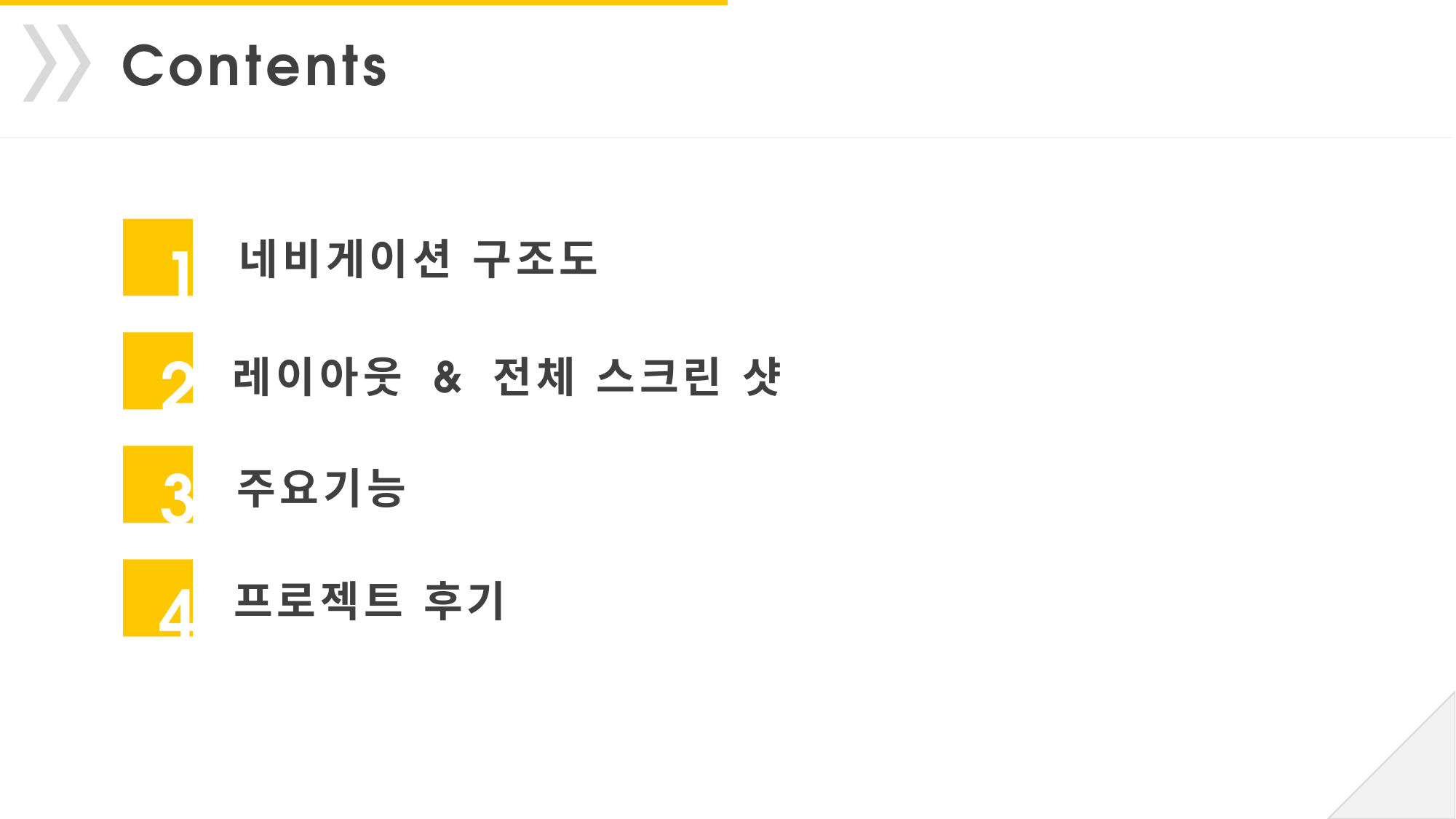

Contents

네비게이션 구조도
1

레이아웃 & 전체 스크린 샷
2

주요기능
3

프로젝트 후기
4